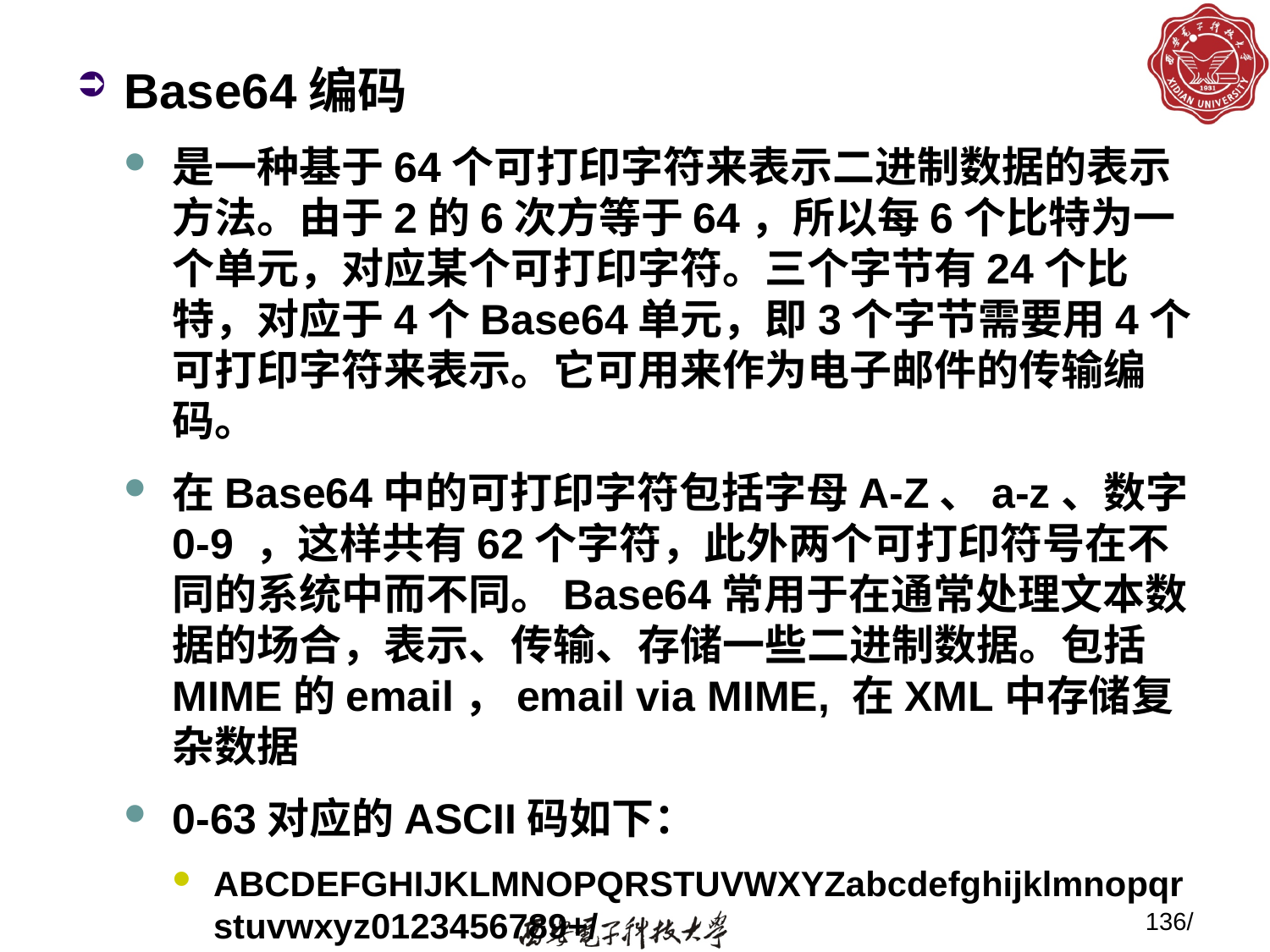

Base64编码
是一种基于64个可打印字符来表示二进制数据的表示方法。由于2的6次方等于64，所以每6个比特为一个单元，对应某个可打印字符。三个字节有24个比特，对应于4个Base64单元，即3个字节需要用4个可打印字符来表示。它可用来作为电子邮件的传输编码。
在Base64中的可打印字符包括字母A-Z、a-z、数字0-9 ，这样共有62个字符，此外两个可打印符号在不同的系统中而不同。Base64常用于在通常处理文本数据的场合，表示、传输、存储一些二进制数据。包括MIME的email，email via MIME, 在XML中存储复杂数据
0-63对应的ASCII码如下：
ABCDEFGHIJKLMNOPQRSTUVWXYZabcdefghijklmnopqrstuvwxyz0123456789+/
136/